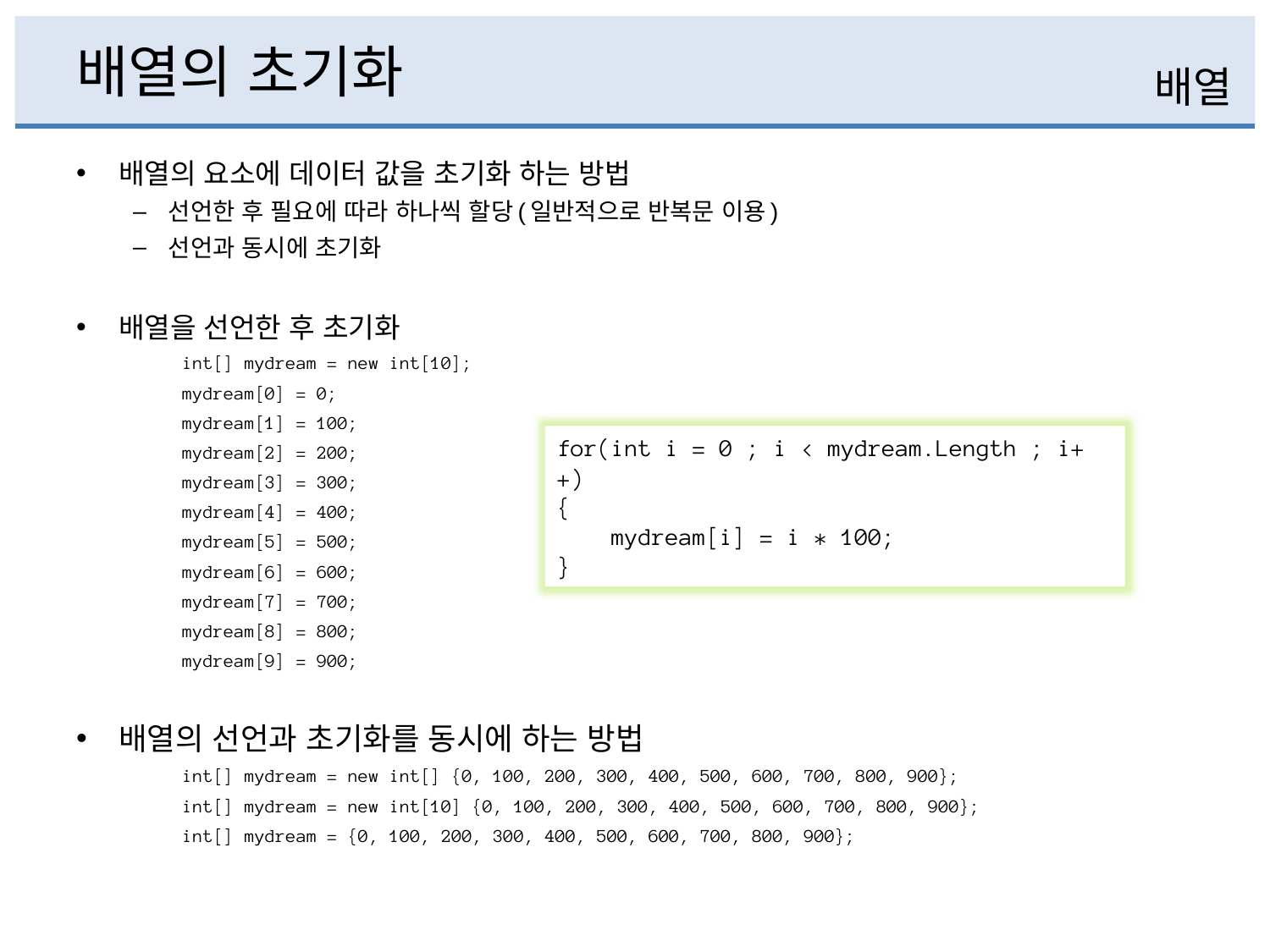

# 배열의 초기화
배열
배열의 요소에 데이터 값을 초기화 하는 방법
선언한 후 필요에 따라 하나씩 할당(일반적으로 반복문 이용)
선언과 동시에 초기화

배열을 선언한 후 초기화
int[] mydream = new int[10];
mydream[0] = 0;
mydream[1] = 100;
mydream[2] = 200;
mydream[3] = 300;
mydream[4] = 400;
mydream[5] = 500;
mydream[6] = 600;
mydream[7] = 700;
mydream[8] = 800;
mydream[9] = 900;

배열의 선언과 초기화를 동시에 하는 방법
int[] mydream = new int[] {0, 100, 200, 300, 400, 500, 600, 700, 800, 900};
int[] mydream = new int[10] {0, 100, 200, 300, 400, 500, 600, 700, 800, 900};
int[] mydream = {0, 100, 200, 300, 400, 500, 600, 700, 800, 900};
for(int i = 0 ; i < mydream.Length ; i++)
{
    mydream[i] = i * 100;
}